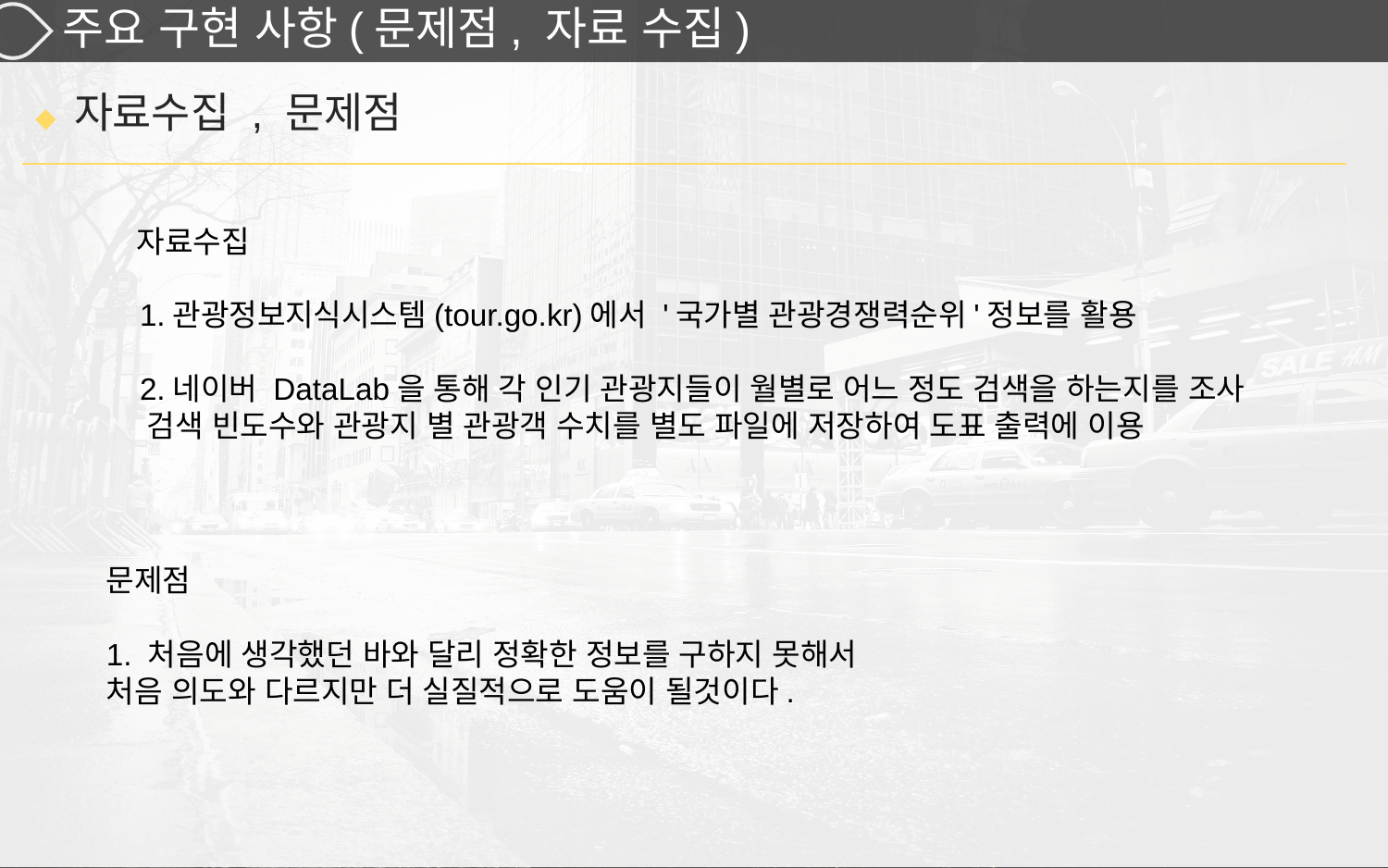

# 주요 구현 사항(문제점, 자료 수집)
◆  자료수집 , 문제점
 자료수집

  1.관광정보지식시스템(tour.go.kr)에서 '국가별 관광경쟁력순위'정보를 활용

  2.네이버 DataLab을 통해 각 인기 관광지들이 월별로 어느 정도 검색을 하는지를 조사
  검색 빈도수와 관광지 별 관광객 수치를 별도 파일에 저장하여 도표 출력에 이용
문제점

1. 처음에 생각했던 바와 달리 정확한 정보를 구하지 못해서
처음 의도와 다르지만 더 실질적으로 도움이 될것이다.